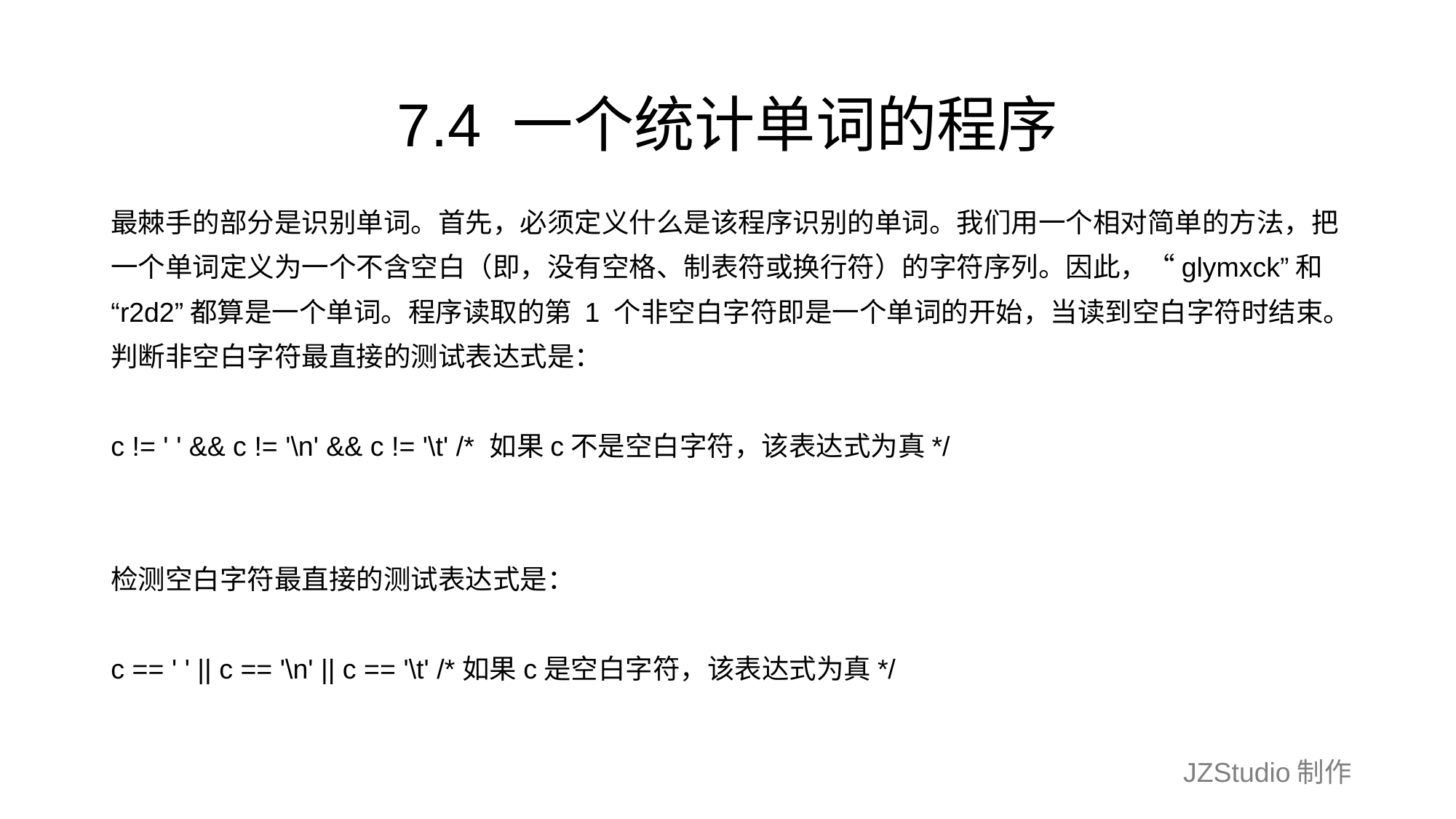

# 7.4 一个统计单词的程序
最棘手的部分是识别单词。首先，必须定义什么是该程序识别的单词。我们用一个相对简单的方法，把
一个单词定义为一个不含空白（即，没有空格、制表符或换行符）的字符序列。因此，“glymxck”和
“r2d2”都算是一个单词。程序读取的第 1 个非空白字符即是一个单词的开始，当读到空白字符时结束。
判断非空白字符最直接的测试表达式是：

c != ' ' && c != '\n' && c != '\t' /* 如果c不是空白字符，该表达式为真*/

检测空白字符最直接的测试表达式是：

c == ' ' || c == '\n' || c == '\t' /*如果c是空白字符，该表达式为真*/